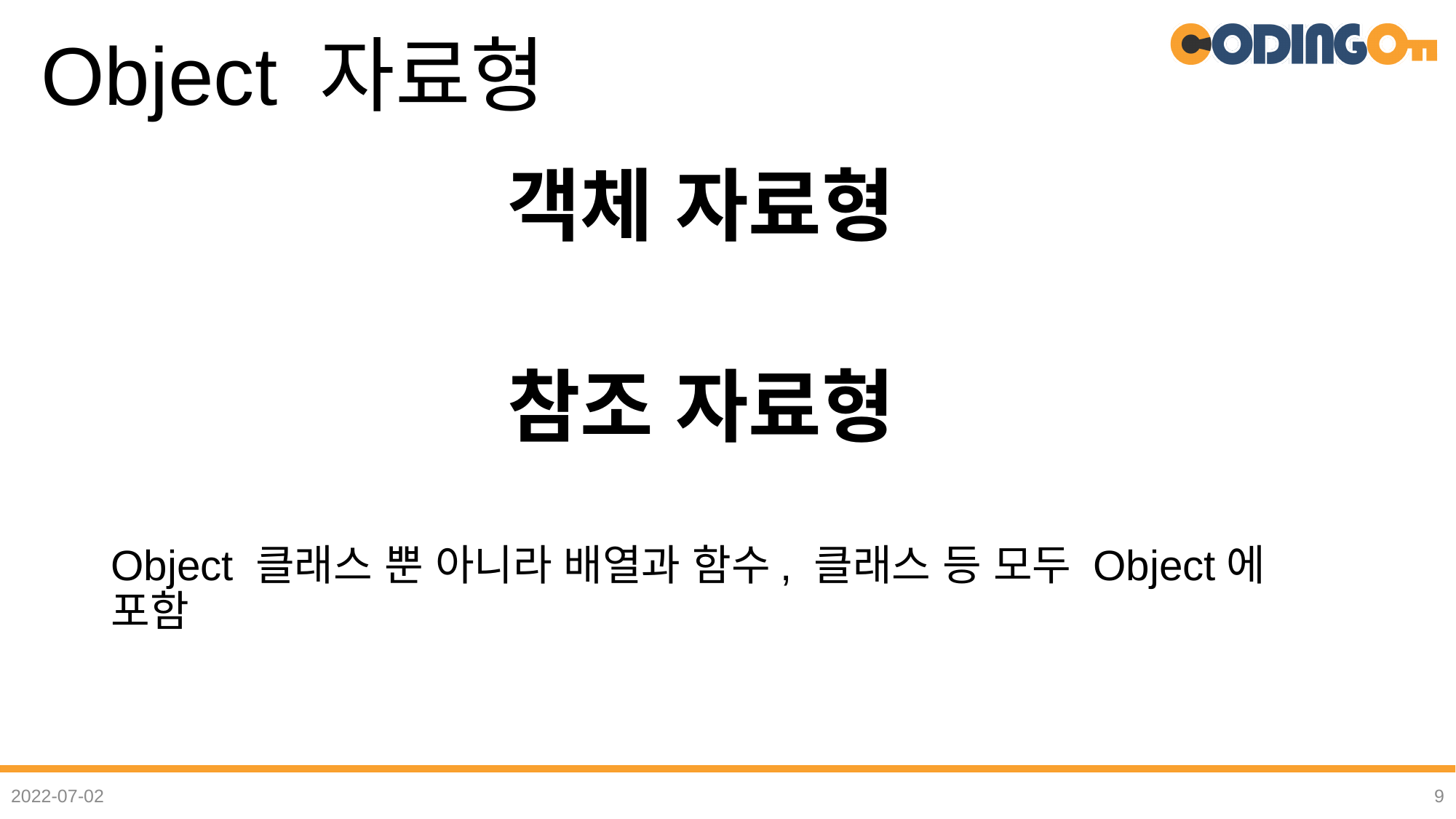

# Object 자료형
객체 자료형

참조 자료형

Object 클래스 뿐 아니라 배열과 함수, 클래스 등 모두 Object에 포함
2022-07-02
9